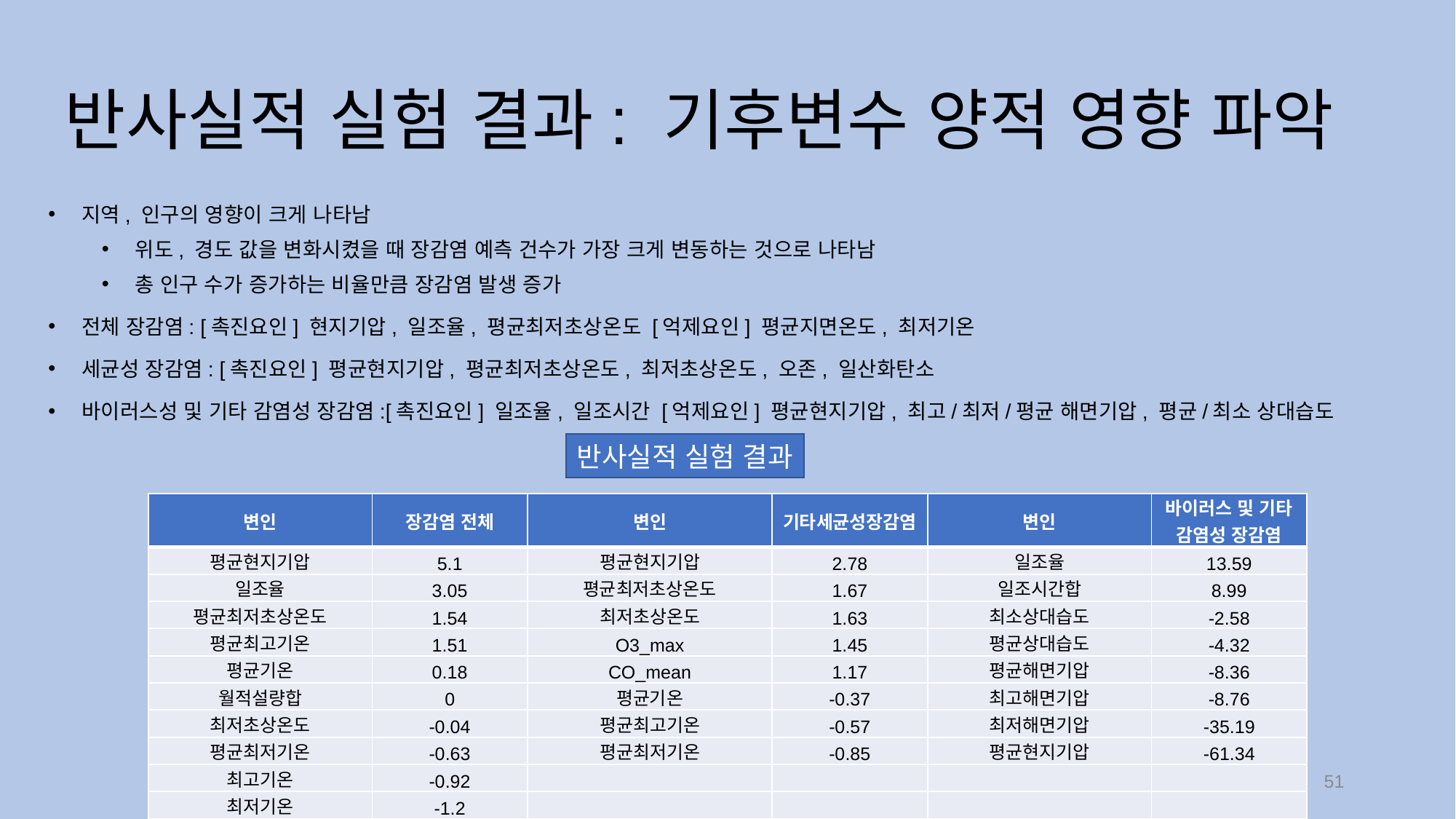

# 반사실적 실험 결과: 기후변수 양적 영향 파악
지역, 인구의 영향이 크게 나타남
위도, 경도 값을 변화시켰을 때 장감염 예측 건수가 가장 크게 변동하는 것으로 나타남
총 인구 수가 증가하는 비율만큼 장감염 발생 증가
전체 장감염: [촉진요인] 현지기압, 일조율, 평균최저초상온도 [억제요인] 평균지면온도, 최저기온
세균성 장감염: [촉진요인] 평균현지기압, 평균최저초상온도, 최저초상온도, 오존, 일산화탄소
바이러스성 및 기타 감염성 장감염:[촉진요인] 일조율, 일조시간 [억제요인] 평균현지기압, 최고/최저/평균 해면기압, 평균/최소 상대습도
반사실적 실험 결과
| 변인 | 장감염 전체 | 변인 | 기타세균성장감염 | 변인 | 바이러스 및 기타 감염성 장감염 |
| --- | --- | --- | --- | --- | --- |
| 평균현지기압 | 5.1 | 평균현지기압 | 2.78 | 일조율 | 13.59 |
| 일조율 | 3.05 | 평균최저초상온도 | 1.67 | 일조시간합 | 8.99 |
| 평균최저초상온도 | 1.54 | 최저초상온도 | 1.63 | 최소상대습도 | -2.58 |
| 평균최고기온 | 1.51 | O3\_max | 1.45 | 평균상대습도 | -4.32 |
| 평균기온 | 0.18 | CO\_mean | 1.17 | 평균해면기압 | -8.36 |
| 월적설량합 | 0 | 평균기온 | -0.37 | 최고해면기압 | -8.76 |
| 최저초상온도 | -0.04 | 평균최고기온 | -0.57 | 최저해면기압 | -35.19 |
| 평균최저기온 | -0.63 | 평균최저기온 | -0.85 | 평균현지기압 | -61.34 |
| 최고기온 | -0.92 |  |  |  |  |
| 최저기온 | -1.2 |  |  |  |  |
| 평균지면온도 | -2.37 |  |  |  |  |
51